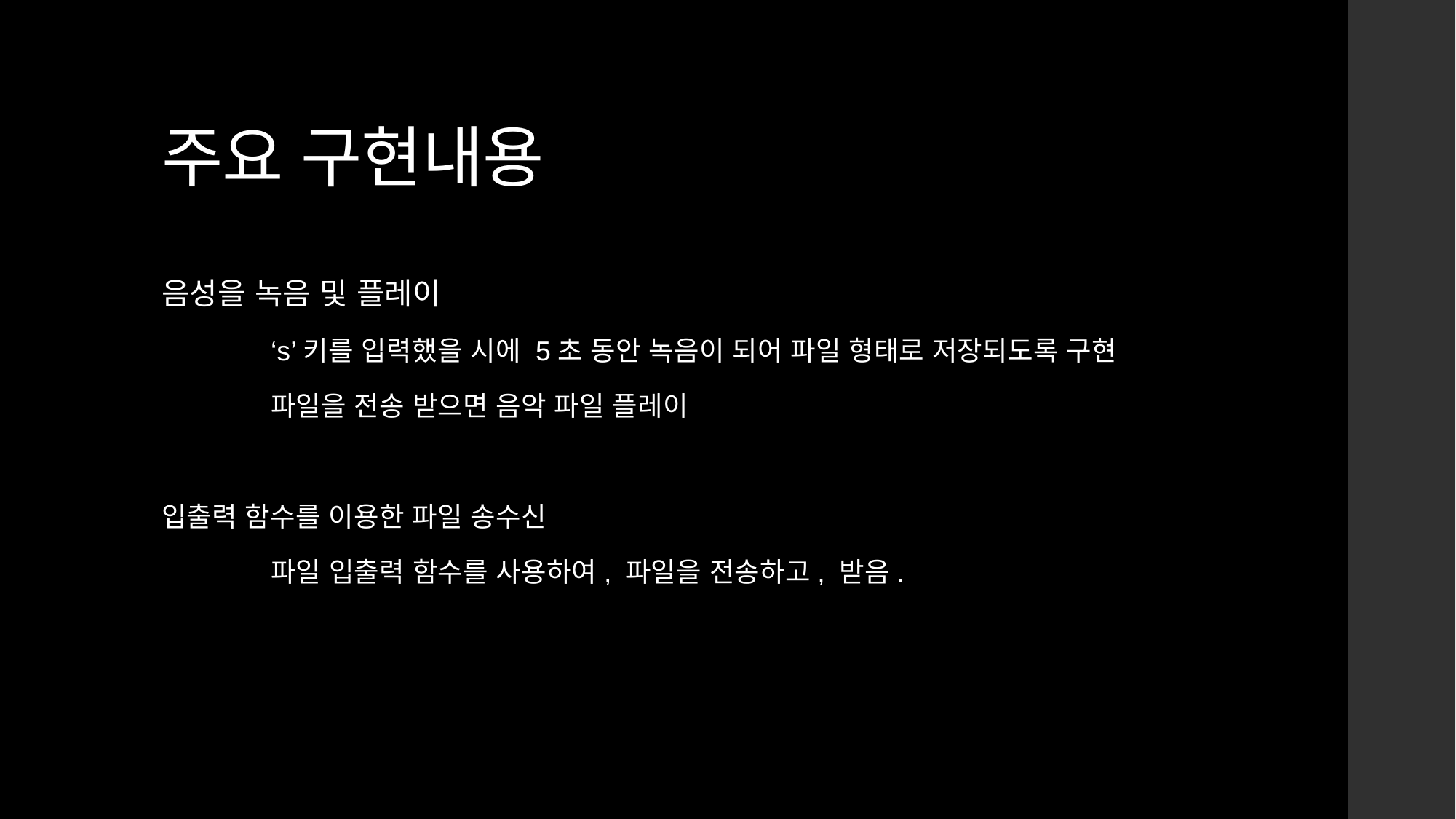

# 주요 구현내용
음성을 녹음 및 플레이
	‘s’키를 입력했을 시에 5초 동안 녹음이 되어 파일 형태로 저장되도록 구현
	파일을 전송 받으면 음악 파일 플레이

입출력 함수를 이용한 파일 송수신
	파일 입출력 함수를 사용하여, 파일을 전송하고, 받음.